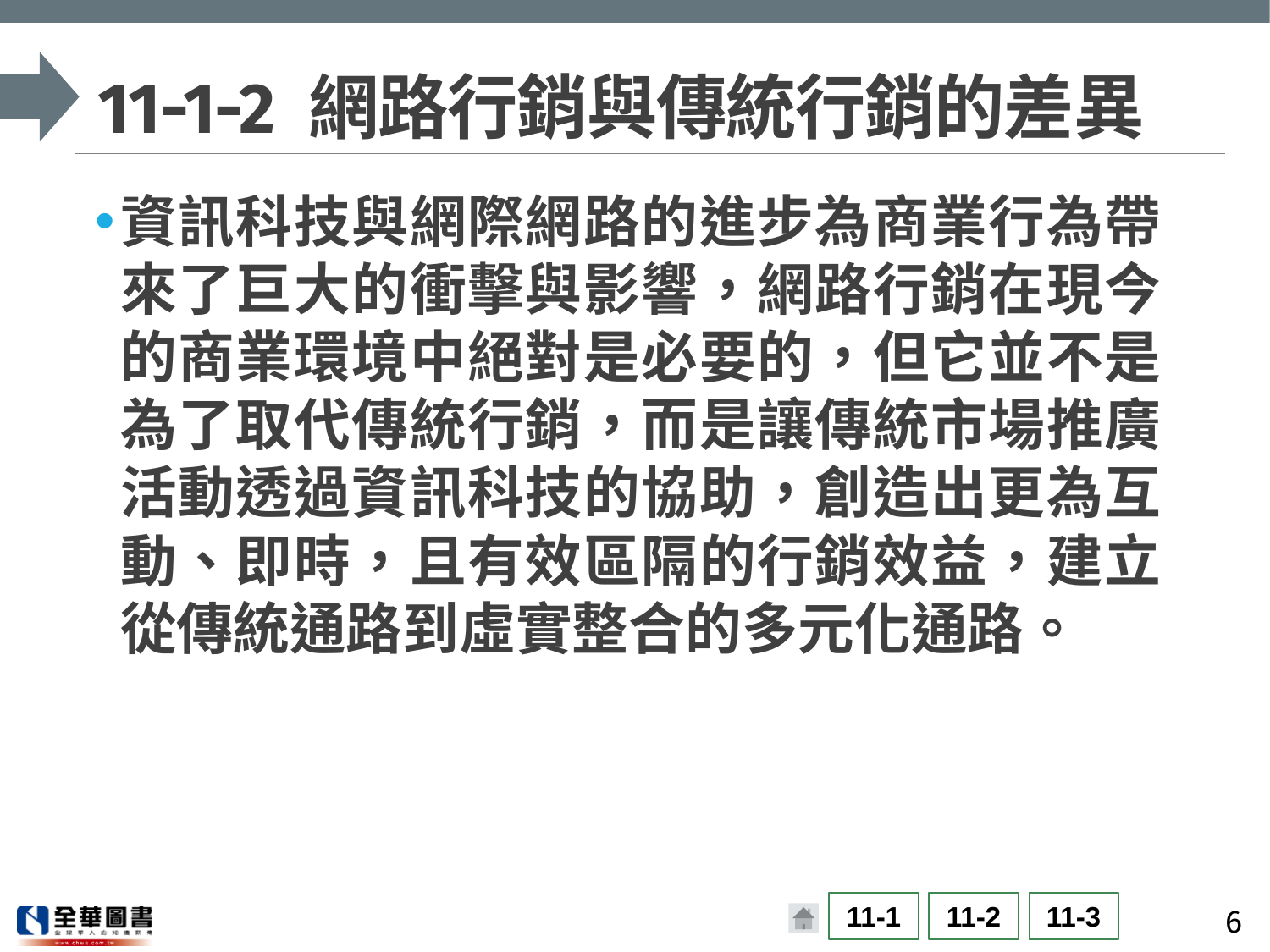

# 11-1-2 網路行銷與傳統行銷的差異
資訊科技與網際網路的進步為商業行為帶來了巨大的衝擊與影響，網路行銷在現今的商業環境中絕對是必要的，但它並不是為了取代傳統行銷，而是讓傳統市場推廣活動透過資訊科技的協助，創造出更為互動、即時，且有效區隔的行銷效益，建立從傳統通路到虛實整合的多元化通路。
6